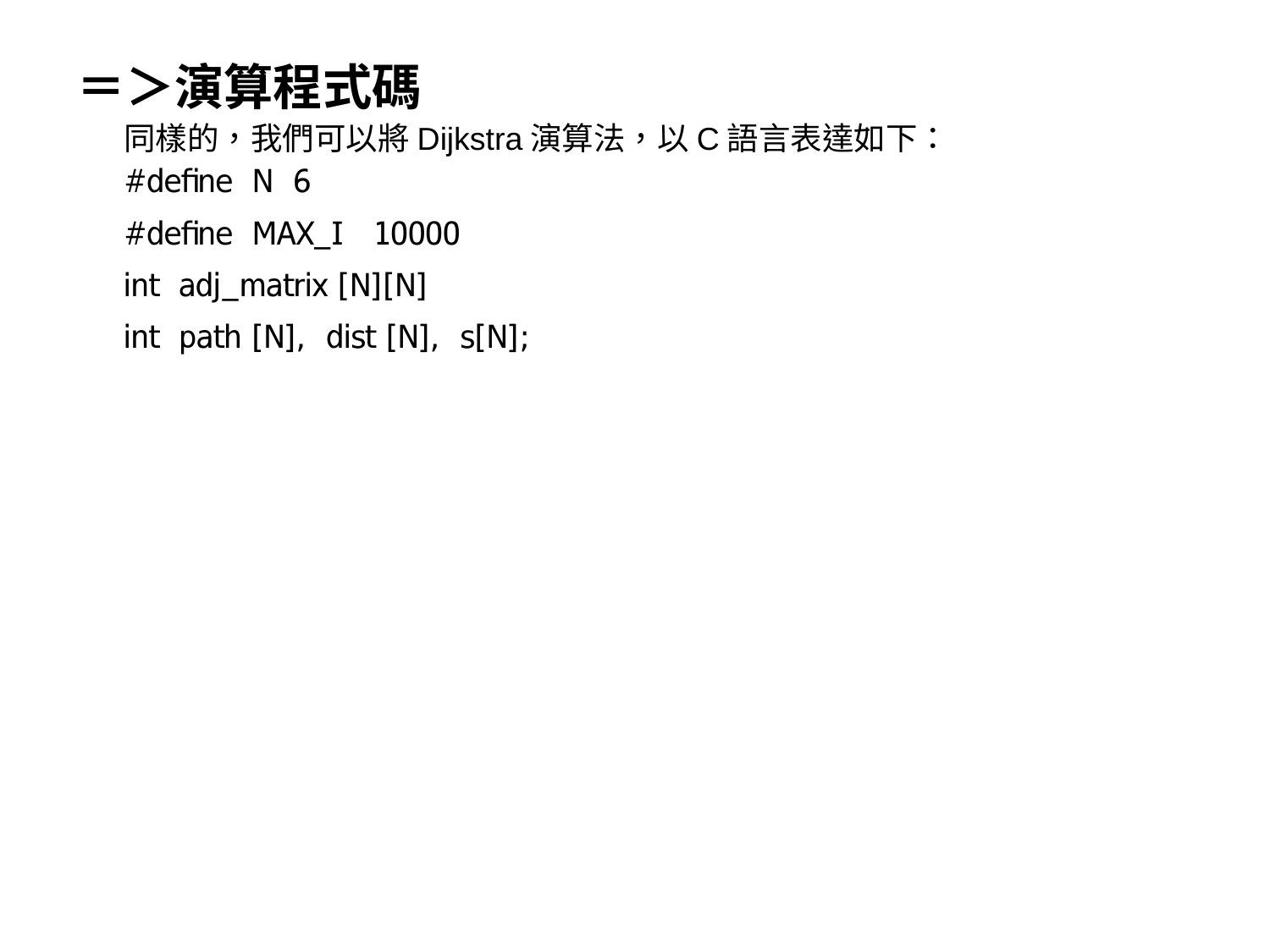

＝＞演算程式碼
同樣的，我們可以將Dijkstra演算法，以C語言表達如下：
#define  N  6
#define  MAX_I   10000
int  adj_matrix [N][N]
int  path [N],  dist [N],  s[N];